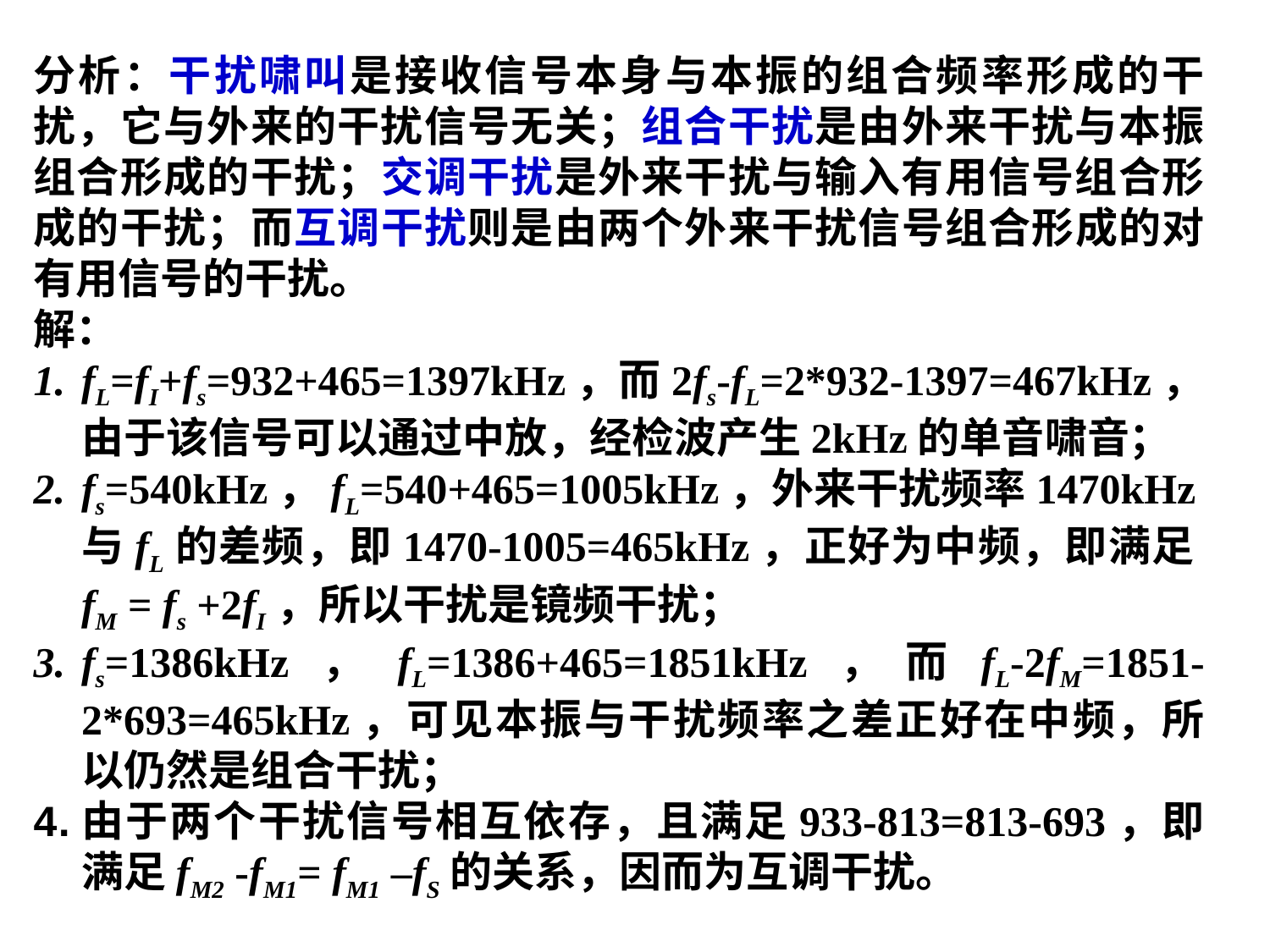

分析：干扰啸叫是接收信号本身与本振的组合频率形成的干扰，它与外来的干扰信号无关；组合干扰是由外来干扰与本振组合形成的干扰；交调干扰是外来干扰与输入有用信号组合形成的干扰；而互调干扰则是由两个外来干扰信号组合形成的对有用信号的干扰。
解：
fL=fI+fs=932+465=1397kHz，而2fs-fL=2*932-1397=467kHz，由于该信号可以通过中放，经检波产生2kHz的单音啸音；
fs=540kHz，fL=540+465=1005kHz，外来干扰频率1470kHz与fL的差频，即1470-1005=465kHz，正好为中频，即满足fM = fs +2fI，所以干扰是镜频干扰；
fs=1386kHz，fL=1386+465=1851kHz，而fL-2fM=1851-2*693=465kHz，可见本振与干扰频率之差正好在中频，所以仍然是组合干扰；
由于两个干扰信号相互依存，且满足933-813=813-693，即满足fM2 -fM1= fM1 –fS的关系，因而为互调干扰。